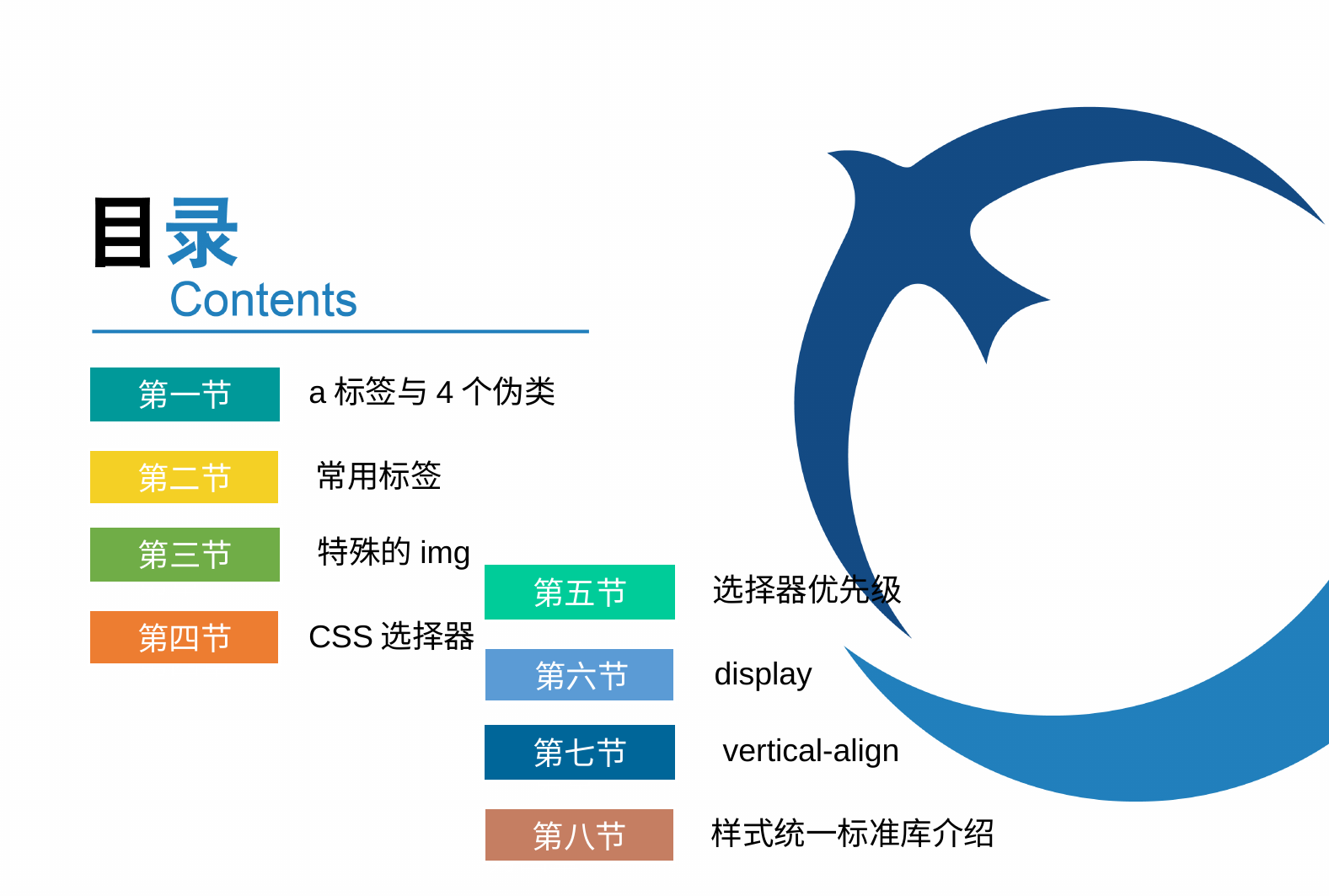

a标签与4个伪类
第一节
常用标签

第二节

特殊的img
第三节
第章

选择器优先级
第五节
CSS选择器

第四节
第四章
display

第六节

vertical-align
第七节
第章
样式统一标准库介绍

第八节
第四章